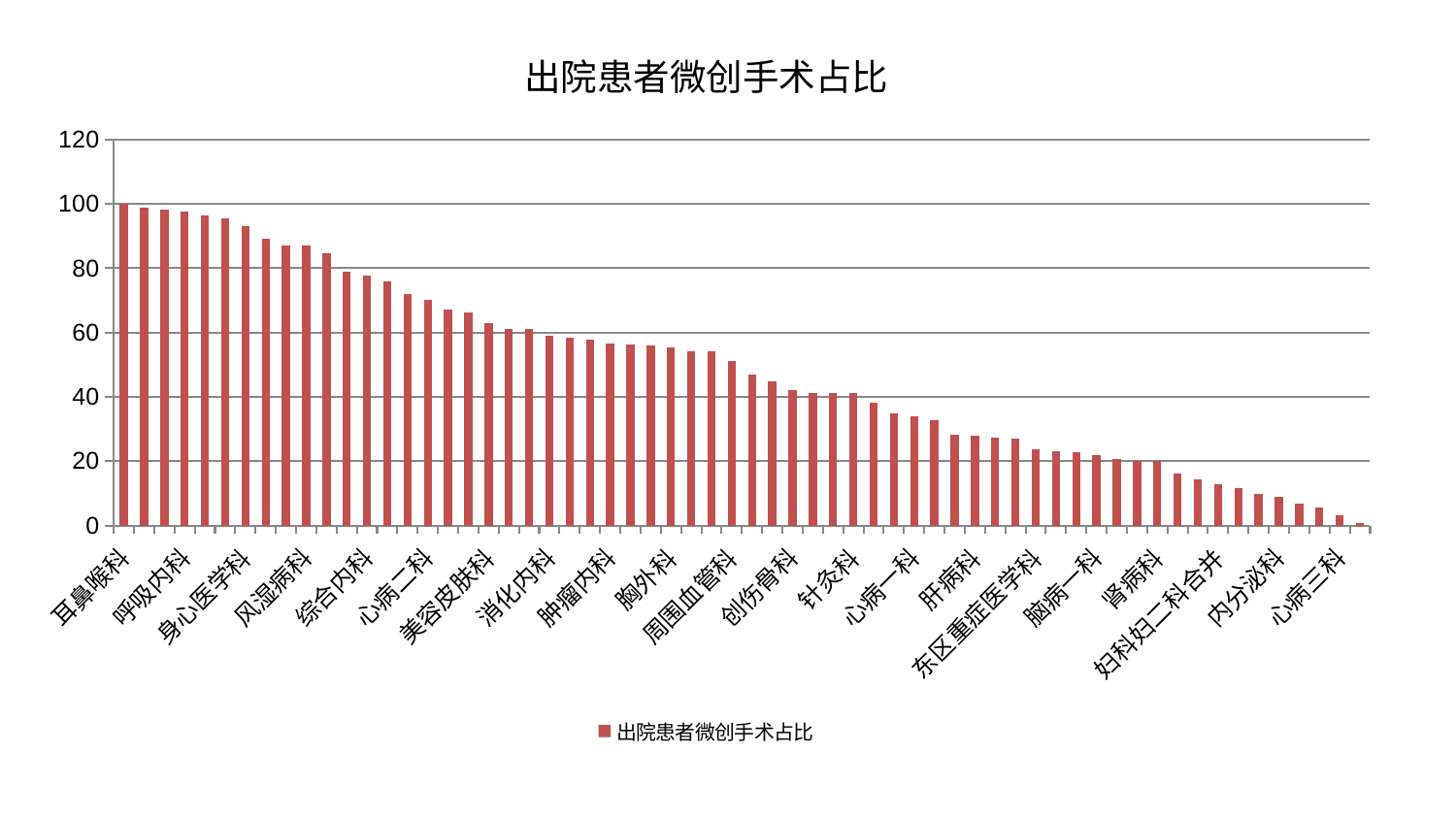

### Chart: 出院患者微创手术占比

| Category | 出院患者微创手术占比 |
|---|---|
| 耳鼻喉科 | 99.99999999999999 |
| 西区重症医学科 | 98.69172510228432 |
| 儿科 | 98.11121163043354 |
| 呼吸内科 | 97.78412431529989 |
| 脾胃科消化科合并 | 96.31963169535037 |
| 口腔科 | 95.66987810058367 |
| 身心医学科 | 93.15449835271247 |
| 肛肠科 | 89.24406304081354 |
| 血液科 | 87.03153496214806 |
| 风湿病科 | 86.95835281162528 |
| 运动损伤骨科 | 84.67528995808058 |
| 男科 | 78.86170565114381 |
| 综合内科 | 77.85605643414307 |
| 眼科 | 75.84183182679205 |
| 脑病三科 | 72.11409040852239 |
| 心病二科 | 70.28220835211857 |
| 显微骨科 | 67.28868926004479 |
| 妇二科 | 66.30870427201711 |
| 美容皮肤科 | 62.821047213037424 |
| 推拿科 | 61.05156177662996 |
| 重症医学科 | 60.98361556100938 |
| 消化内科 | 58.86504036471955 |
| 小儿推拿科 | 58.29287678156383 |
| 中医经典科 | 57.756826565883735 |
| 肿瘤内科 | 56.4800803135031 |
| 医院 | 56.4494320832985 |
| 中医外治中心 | 56.08904684580503 |
| 胸外科 | 55.38703368699009 |
| 心血管内科 | 54.305638916772416 |
| 老年医学科 | 54.194885707567366 |
| 周围血管科 | 51.30496021223721 |
| 小儿骨科 | 47.0239419617213 |
| 心病四科 | 44.72334384588148 |
| 创伤骨科 | 42.06097171999926 |
| 产科 | 41.28713570353687 |
| 脑病二科 | 41.21958395358728 |
| 针灸科 | 41.14751900916223 |
| 神经内科 | 38.25973763844873 |
| 骨科 | 34.78734101962355 |
| 心病一科 | 33.85512623586051 |
| 康复科 | 32.76565548887575 |
| 神经外科 | 28.32618052237069 |
| 肝病科 | 27.813962163735454 |
| 治未病中心 | 27.29063915444033 |
| 妇科 | 27.05351676367306 |
| 东区重症医学科 | 23.566710681039957 |
| 脾胃病科 | 23.073379311083215 |
| 脊柱骨科 | 22.632484941922712 |
| 脑病一科 | 21.983633231535716 |
| 东区肾病科 | 20.830507940210094 |
| 普通外科 | 20.175373040123088 |
| 肾病科 | 20.00432281554779 |
| 泌尿外科 | 16.01807873867515 |
| 肾脏内科 | 14.481909065052015 |
| 妇科妇二科合并 | 12.674131712078731 |
| 关节骨科 | 11.602080980377215 |
| 肝胆外科 | 9.826870930620458 |
| 内分泌科 | 8.914035961014571 |
| 皮肤科 | 6.673557191678131 |
| 微创骨科 | 5.597588665575186 |
| 心病三科 | 3.2744321593599492 |
| 乳腺甲状腺外科 | 0.6271939201836395 |
168